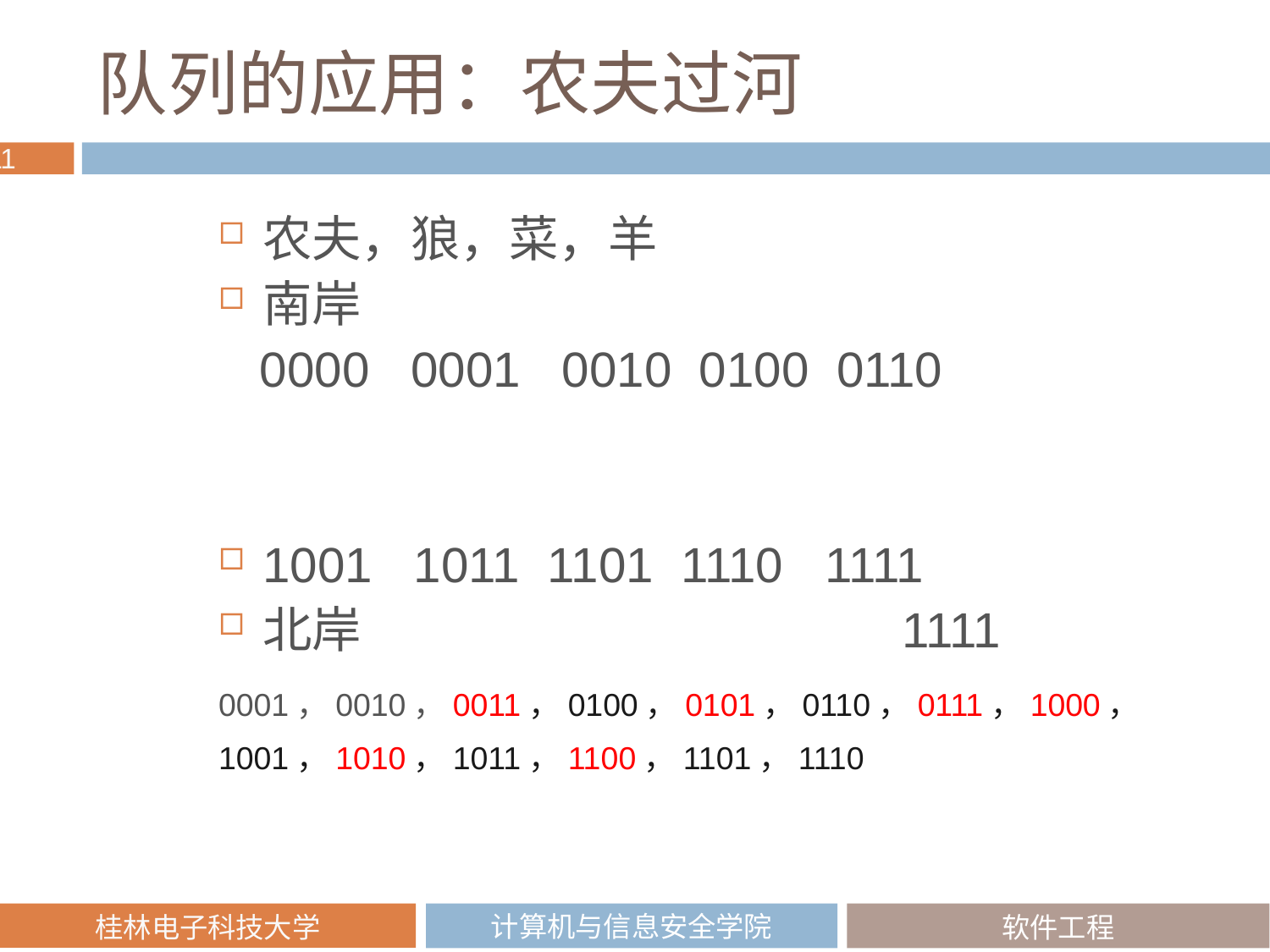

# 队列的应用：农夫过河
农夫，狼，菜，羊
南岸
   0000   0001   0010  0100  0110

1001   1011  1101  1110   1111
北岸                                                1111
0001，0010，0011，0100，0101，0110，0111，1000，1001，1010，1011，1100，1101，1110